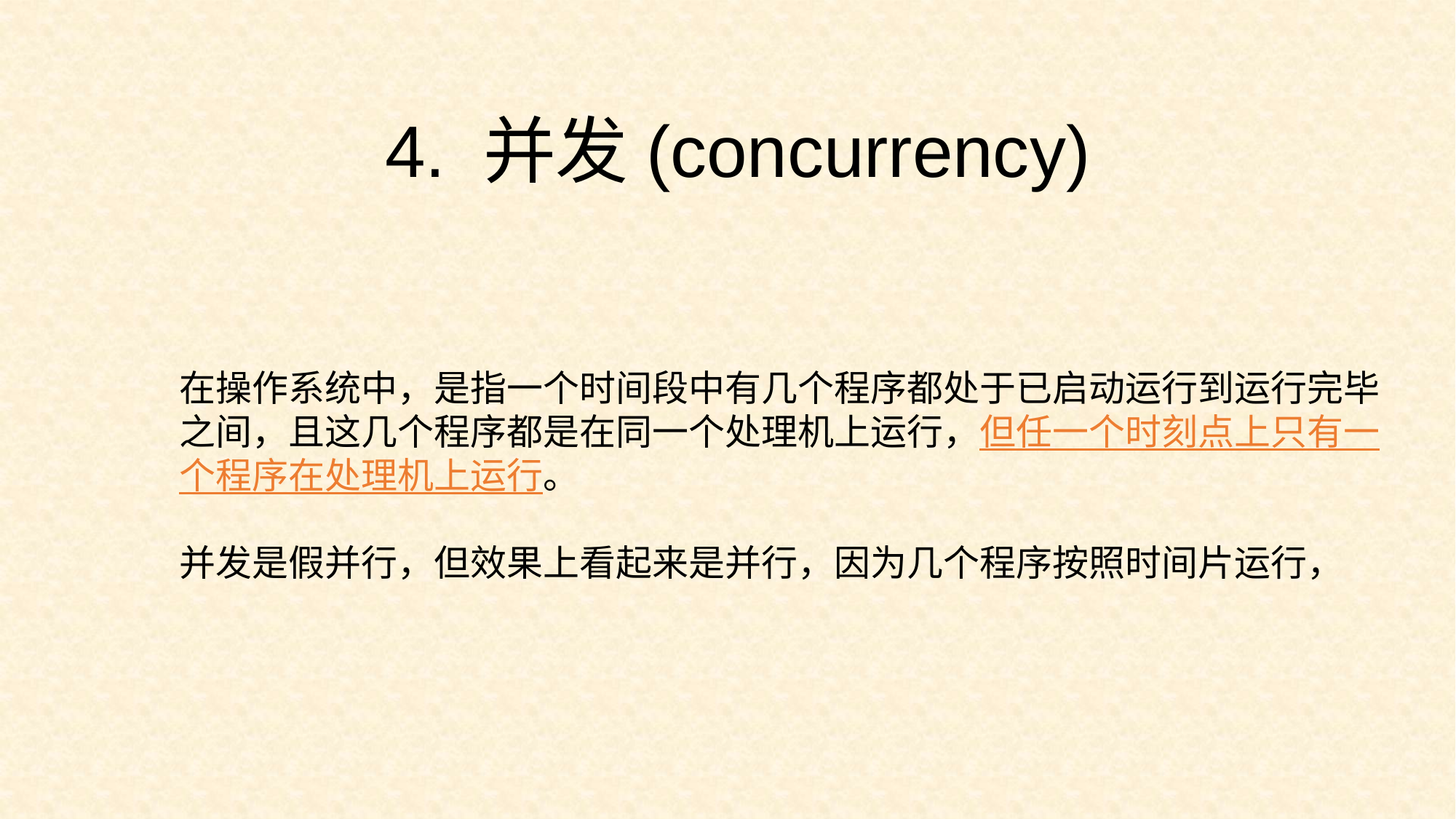

4. 并发(concurrency)
在操作系统中，是指一个时间段中有几个程序都处于已启动运行到运行完毕之间，且这几个程序都是在同一个处理机上运行，但任一个时刻点上只有一个程序在处理机上运行。

并发是假并行，但效果上看起来是并行，因为几个程序按照时间片运行，